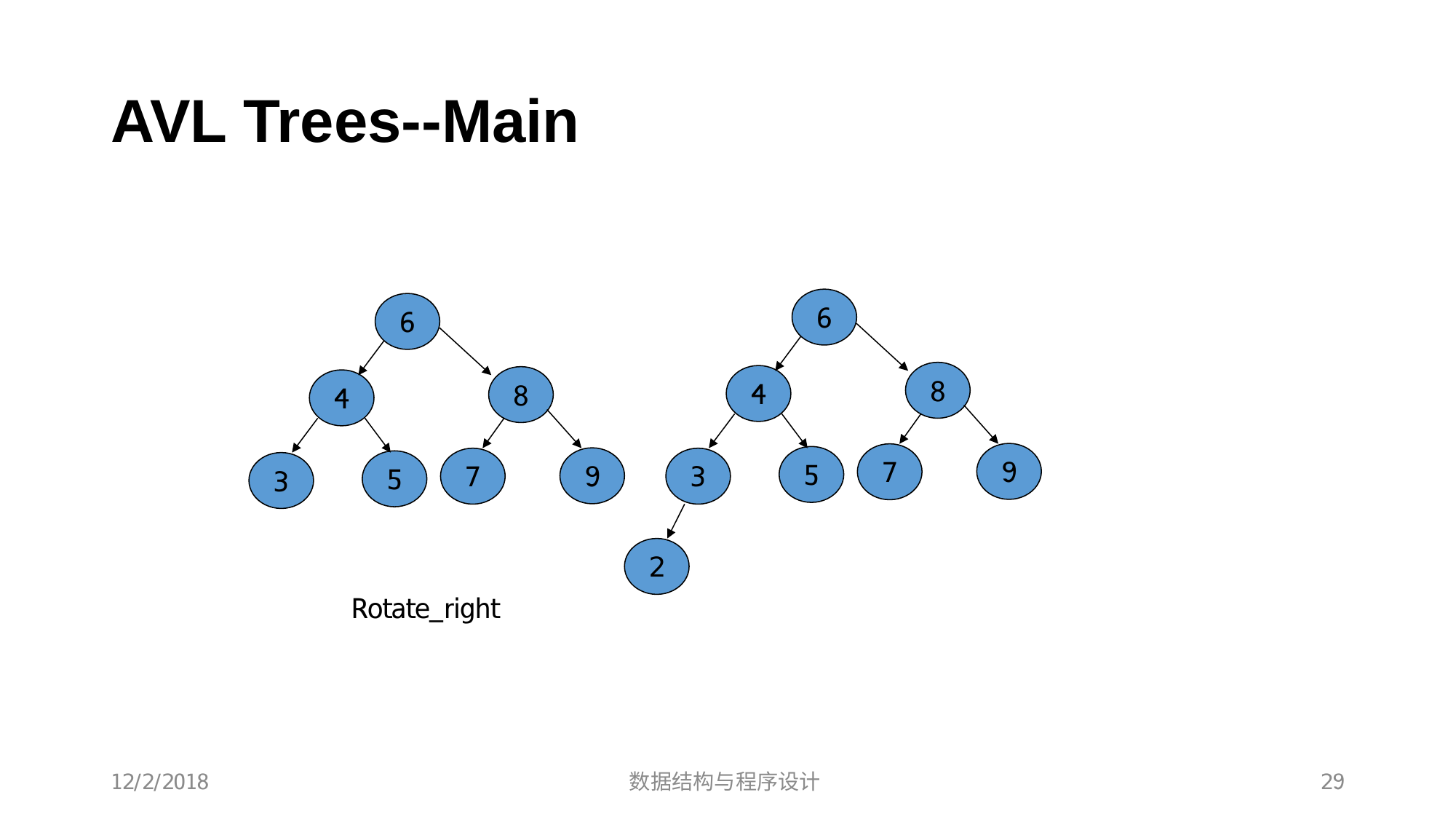

# AVL Trees--Main
6
6

8
4
8
4

9
7
5
9
7
3
5
3

2
Rotate_right
12/2/2018
数据结构与程序设计
29